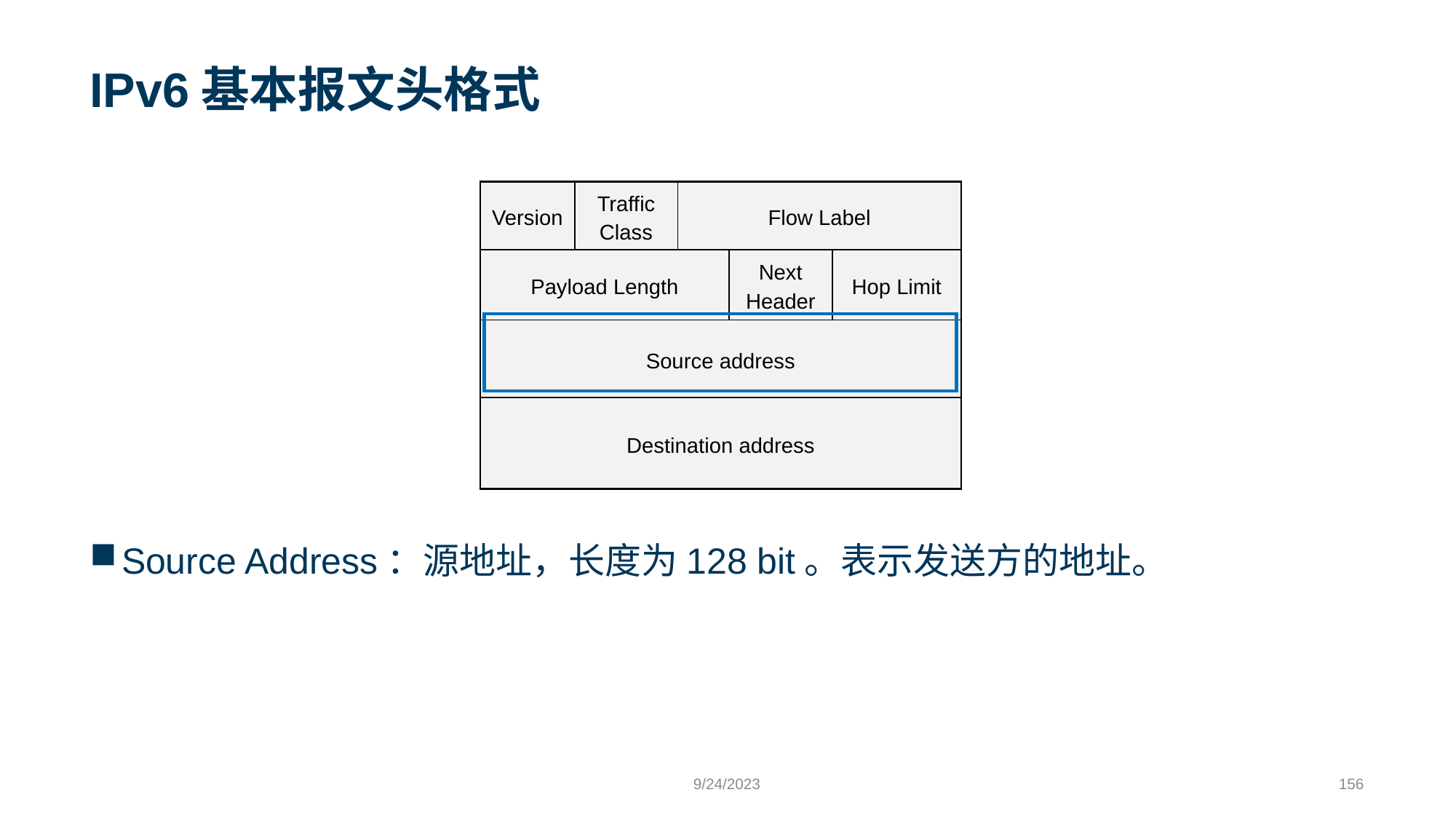

# IPv6基本报文头格式
| Version | Traffic Class | Flow Label |  |  |
| --- | --- | --- | --- | --- |
| Payload Length |  |  | Next Header | Hop Limit |
| Source address |  |  |  |  |
| Destination address |  |  |  |  |

Source Address：源地址，长度为128 bit。表示发送方的地址。

9/24/2023
156